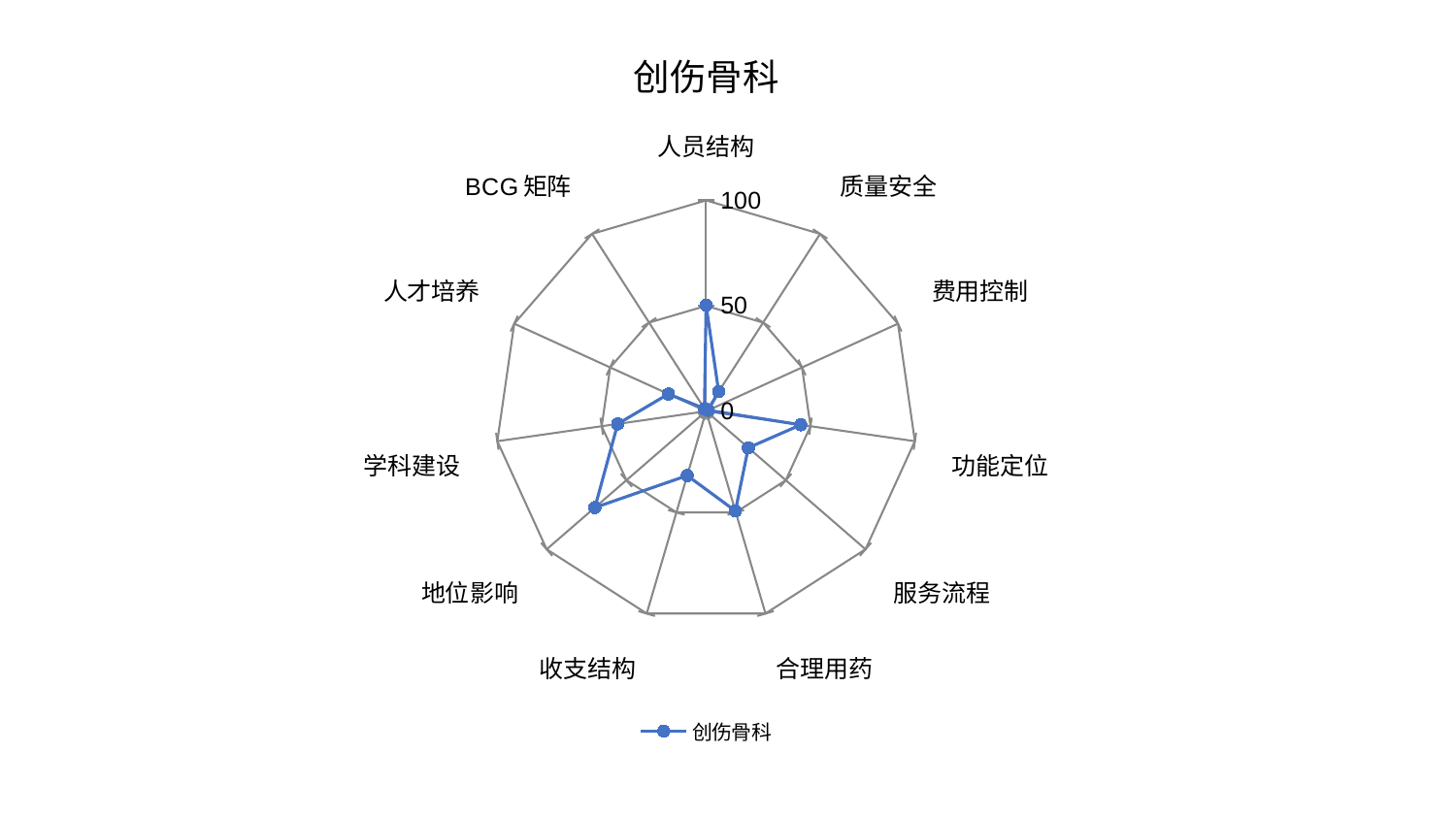

### Chart: 创伤骨科

| Category | 创伤骨科 |
|---|---|
| 人员结构 | 50.25716885428037 |
| 质量安全 | 11.02504422762832 |
| 费用控制 | 1.0756551248231596 |
| 功能定位 | 45.3562388439854 |
| 服务流程 | 26.48895814777639 |
| 合理用药 | 49.298527994072025 |
| 收支结构 | 31.826804304012082 |
| 地位影响 | 69.79077279652402 |
| 学科建设 | 42.346161988305155 |
| 人才培养 | 19.635742806917296 |
| BCG矩阵 | 1.480816564281208 |
163